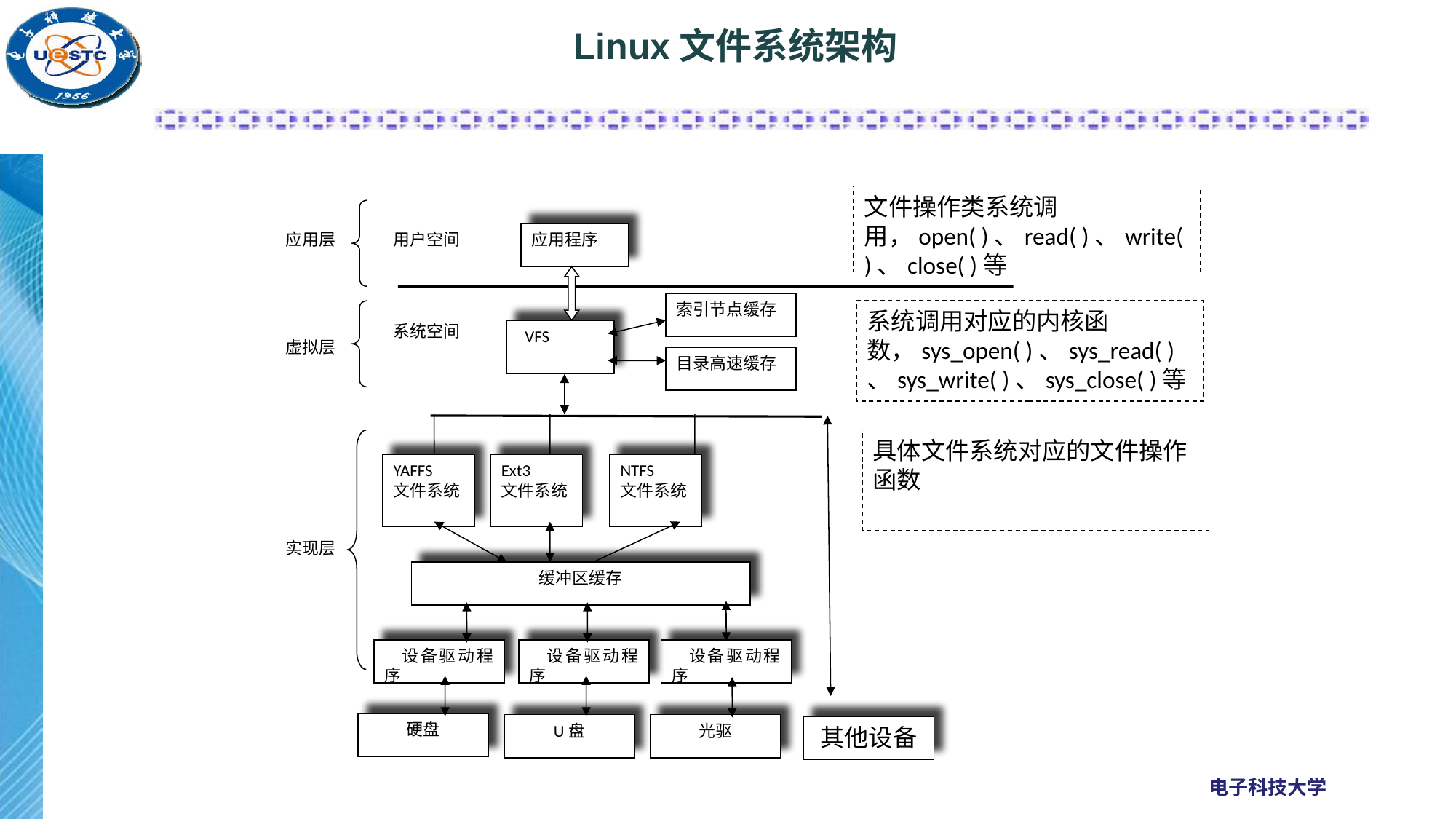

# Linux文件系统架构
文件操作类系统调用，open( )、read( )、write( )、close( )等

用户空间
应用层
应用程序

索引节点缓存

系统调用对应的内核函数，sys_open( )、sys_read( )、sys_write( )、sys_close( )等
系统空间
  VFS

虚拟层
目录高速缓存

具体文件系统对应的文件操作函数
YAFFS
文件系统
Ext3
文件系统
NTFS
文件系统

实现层
缓冲区缓存

  设备驱动程序
  设备驱动程序
  设备驱动程序

硬盘
U盘
光驱

其他设备